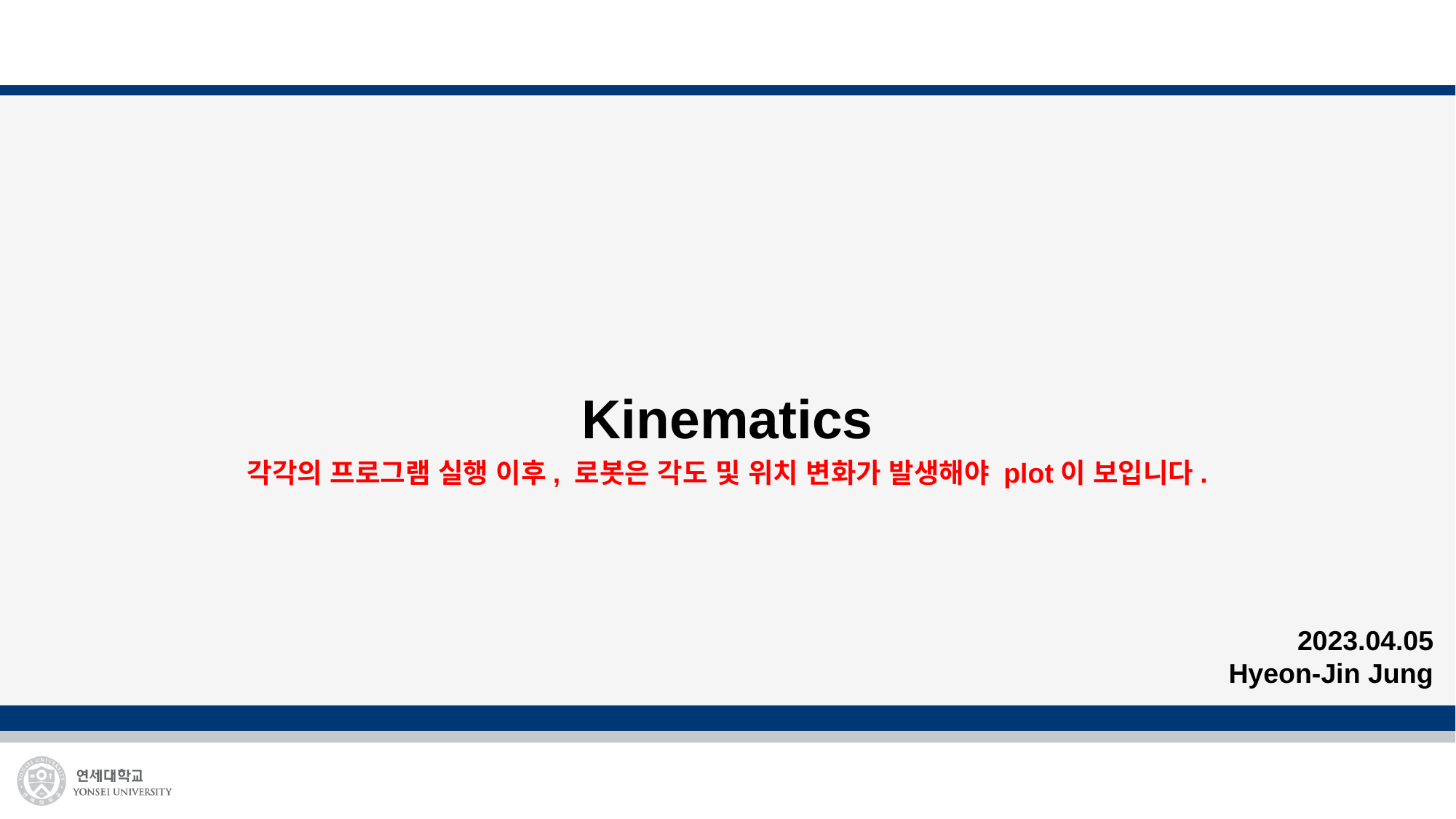

# Kinematics 각각의 프로그램 실행 이후, 로봇은 각도 및 위치 변화가 발생해야 plot이 보입니다.
2023.04.05
Hyeon-Jin Jung